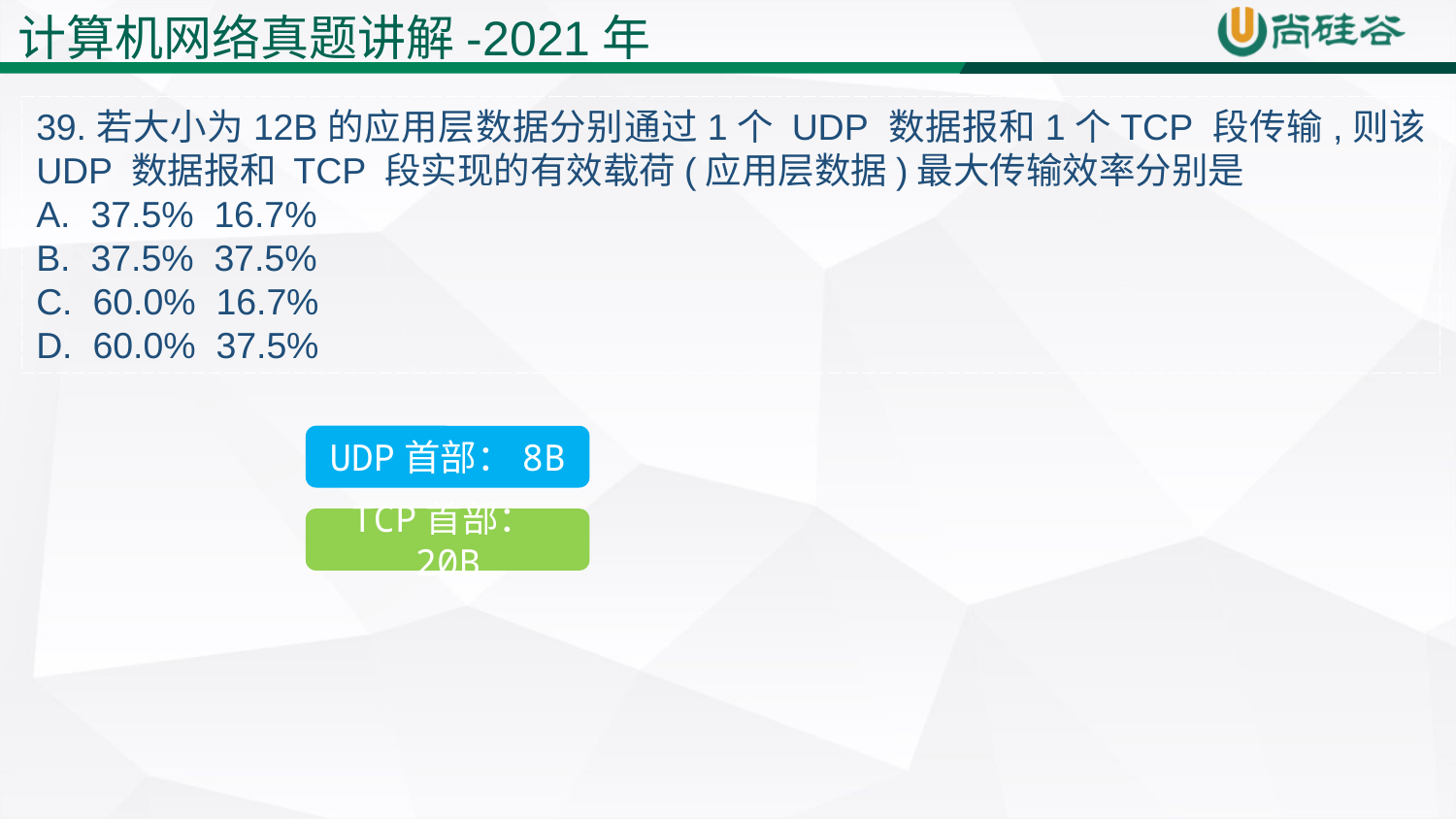

计算机网络真题讲解-2021年

39.若大小为12B的应用层数据分别通过1个 UDP 数据报和1个TCP 段传输,则该 UDP 数据报和 TCP 段实现的有效载荷(应用层数据)最大传输效率分别是
A.  37.5%  16.7%
B.  37.5%  37.5%
C.  60.0%  16.7%
D.  60.0%  37.5%
UDP首部：8B
TCP首部：20B